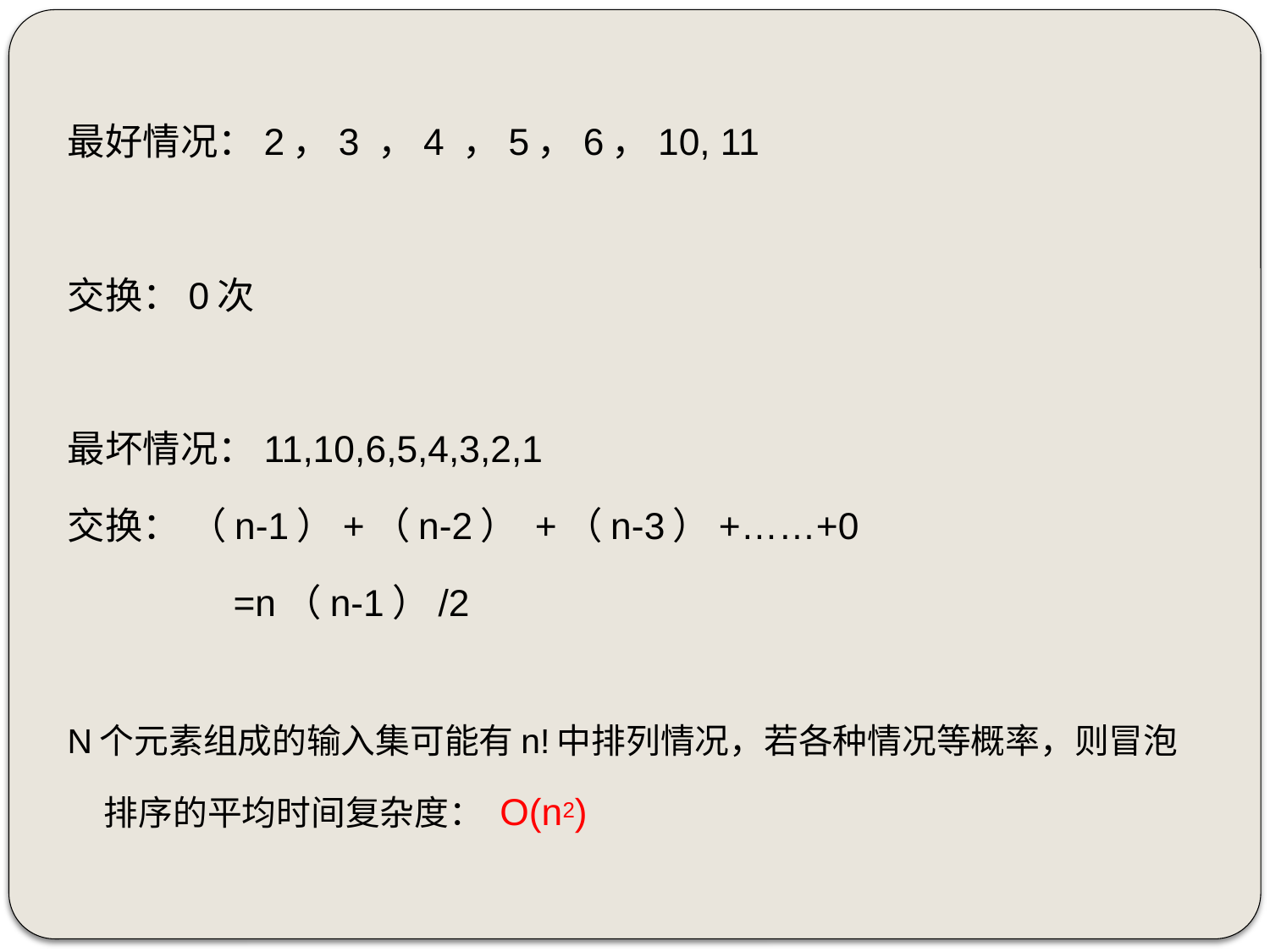

最好情况：2，3 ，4 ，5，6，10, 11

交换：0次

最坏情况：11,10,6,5,4,3,2,1
交换： （n-1）+（n-2） +（n-3）+……+0
                =n（n-1）/2

N个元素组成的输入集可能有n!中排列情况，若各种情况等概率，则冒泡排序的平均时间复杂度： O(n2)